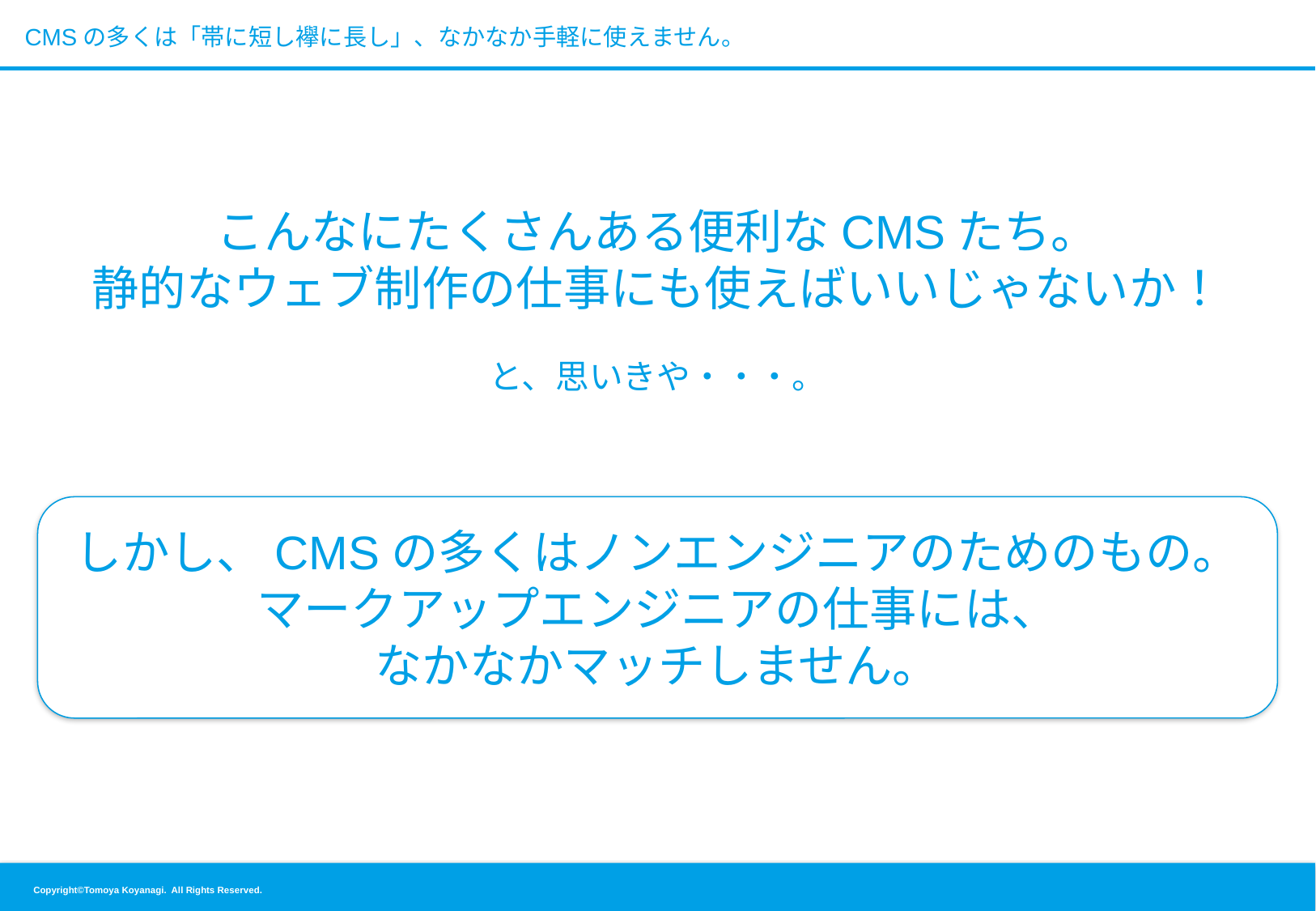

# CMSの多くは「帯に短し襷に長し」、なかなか手軽に使えません。
こんなにたくさんある便利なCMSたち。
静的なウェブ制作の仕事にも使えばいいじゃないか！

と、思いきや・・・。
しかし、CMSの多くはノンエンジニアのためのもの。
マークアップエンジニアの仕事には、
なかなかマッチしません。